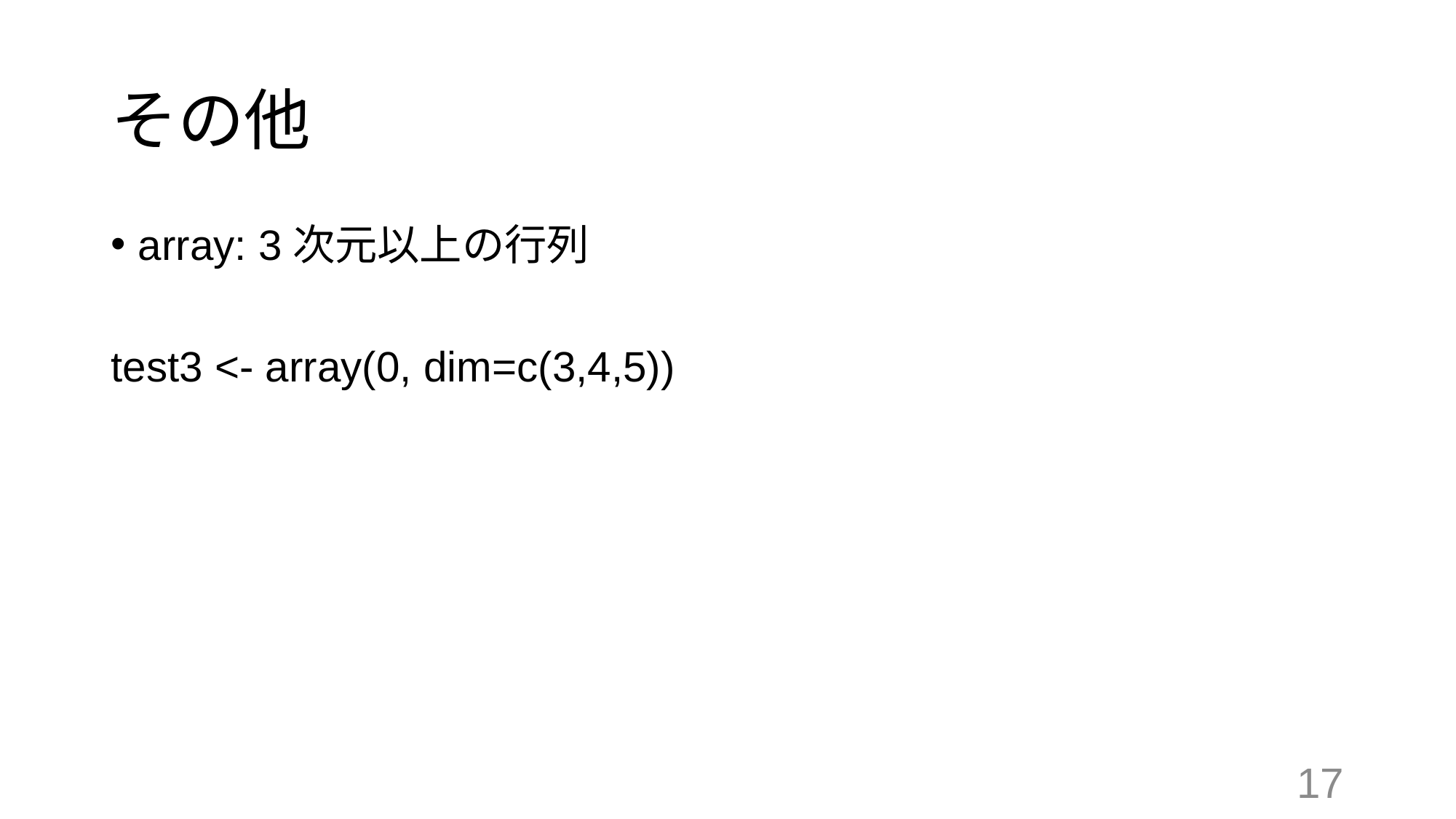

# その他
array: 3次元以上の行列

test3 <- array(0, dim=c(3,4,5))
17